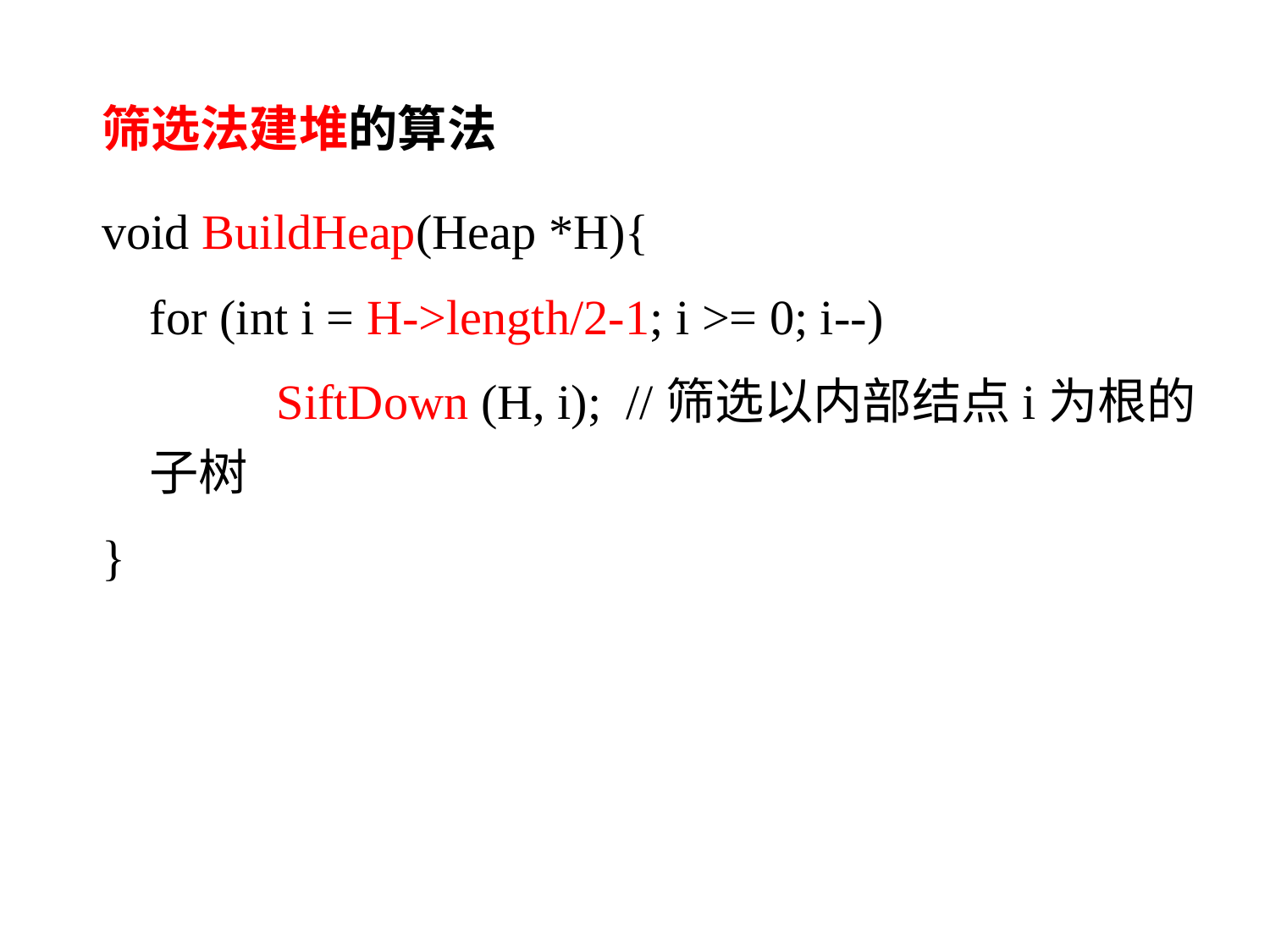

筛选法建堆的算法
void BuildHeap(Heap *H){
	for (int i = H->length/2-1; i >= 0; i--)
		SiftDown (H, i);  //筛选以内部结点i为根的子树
}